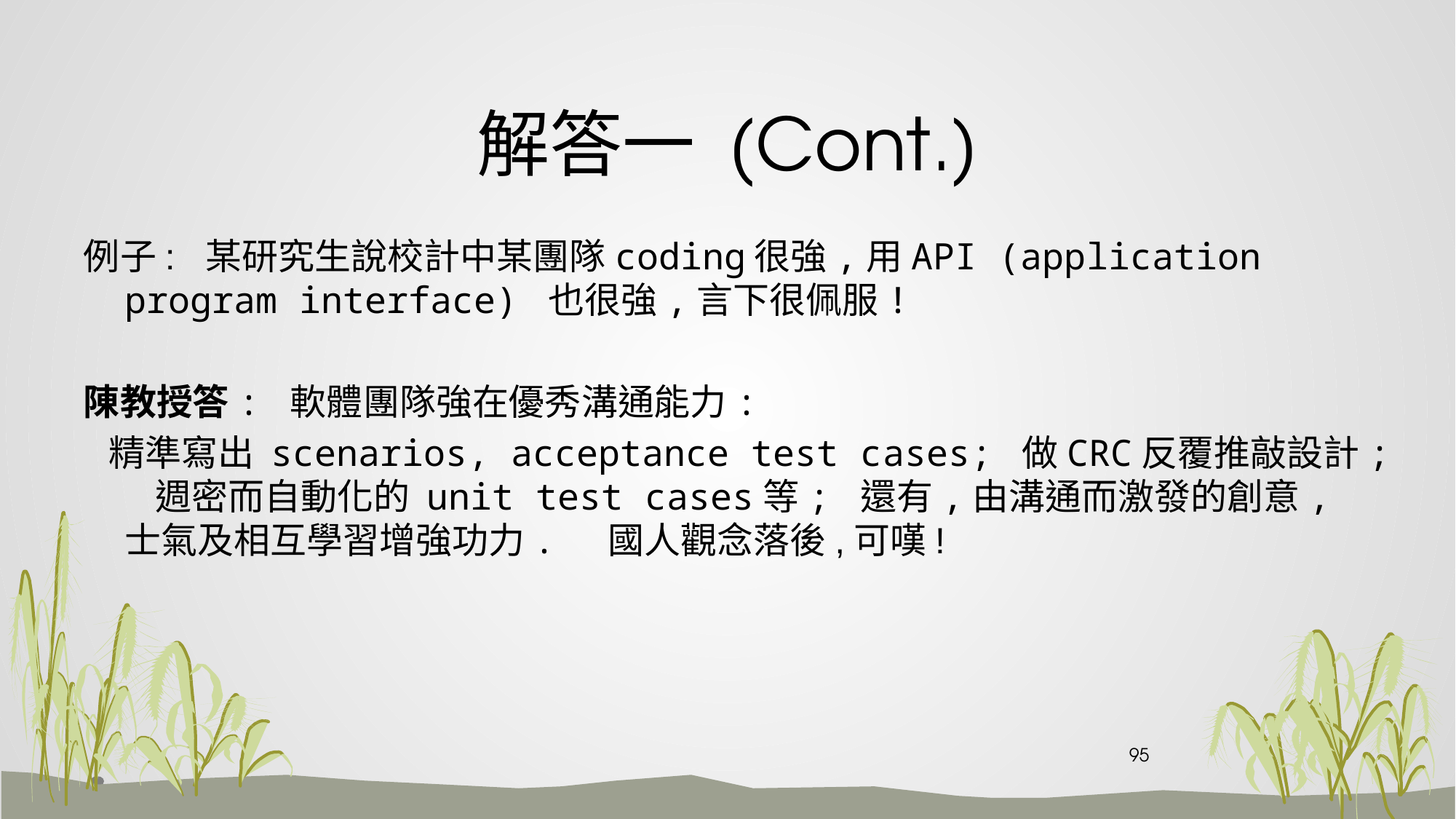

# 解答一 (Cont.)
例子: 某研究生說校計中某團隊coding很強,用API (application program interface) 也很強,言下很佩服!

陳教授答: 軟體團隊強在優秀溝通能力:
  精準寫出 scenarios, acceptance test cases; 做CRC反覆推敲設計; 週密而自動化的 unit test cases等; 還有,由溝通而激發的創意,士氣及相互學習增強功力.  國人觀念落後,可嘆!
95